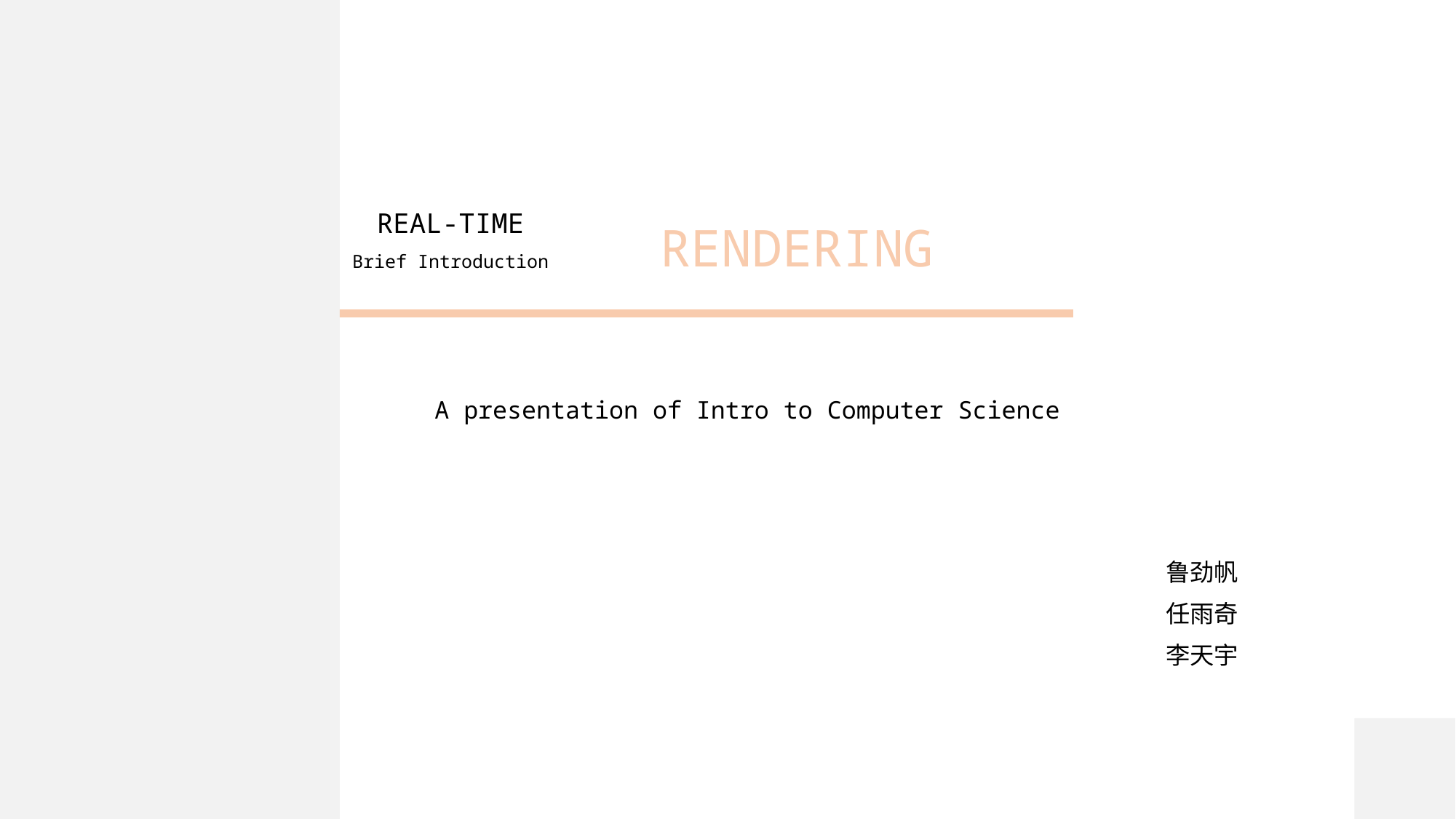

# RENDERING
REAL-TIME
Brief Introduction

A presentation of Intro to Computer Science
鲁劲帆
任雨奇
李天宇